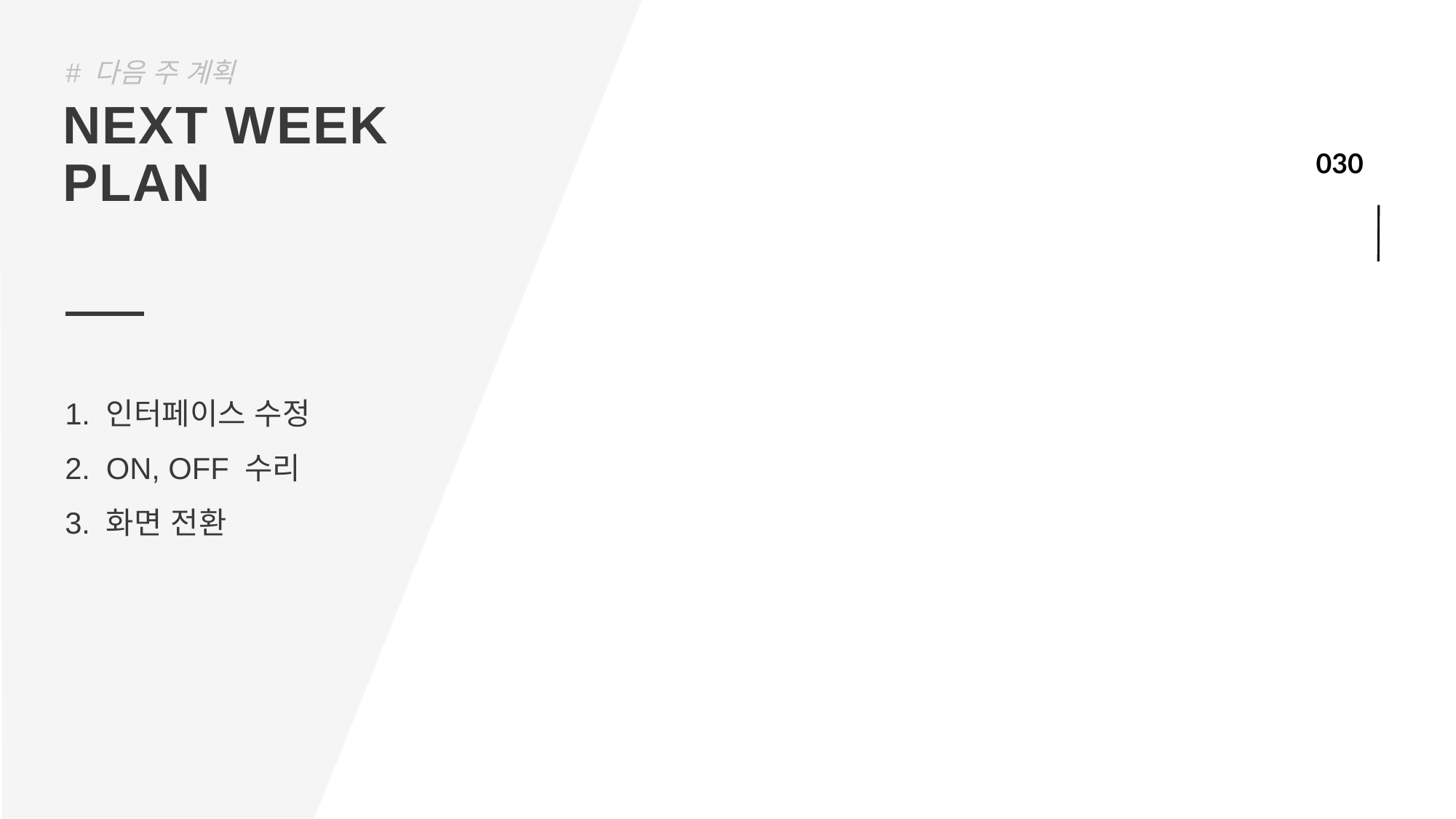

# 다음 주 계획
NEXT WEEK
PLAN
인터페이스 수정
ON, OFF 수리
화면 전환